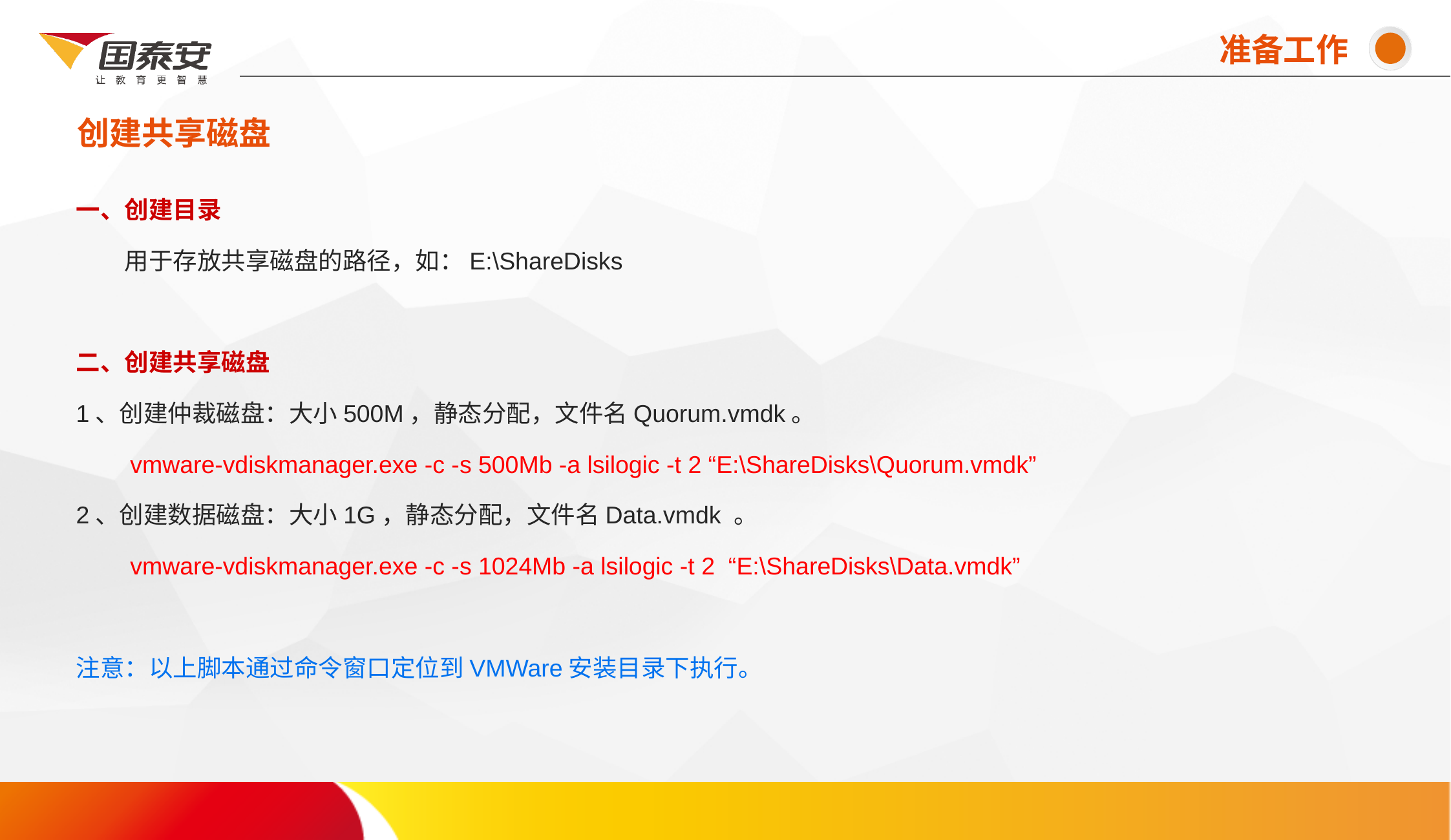

准备工作
创建共享磁盘
# 一、创建目录 　　用于存放共享磁盘的路径，如：E:\ShareDisks 二、创建共享磁盘 1、创建仲裁磁盘：大小500M，静态分配，文件名Quorum.vmdk。 　　vmware-vdiskmanager.exe -c -s 500Mb -a lsilogic -t 2 “E:\ShareDisks\Quorum.vmdk” 2、创建数据磁盘：大小1G，静态分配，文件名Data.vmdk 。 　　vmware-vdiskmanager.exe -c -s 1024Mb -a lsilogic -t 2  “E:\ShareDisks\Data.vmdk” 注意：以上脚本通过命令窗口定位到VMWare安装目录下执行。